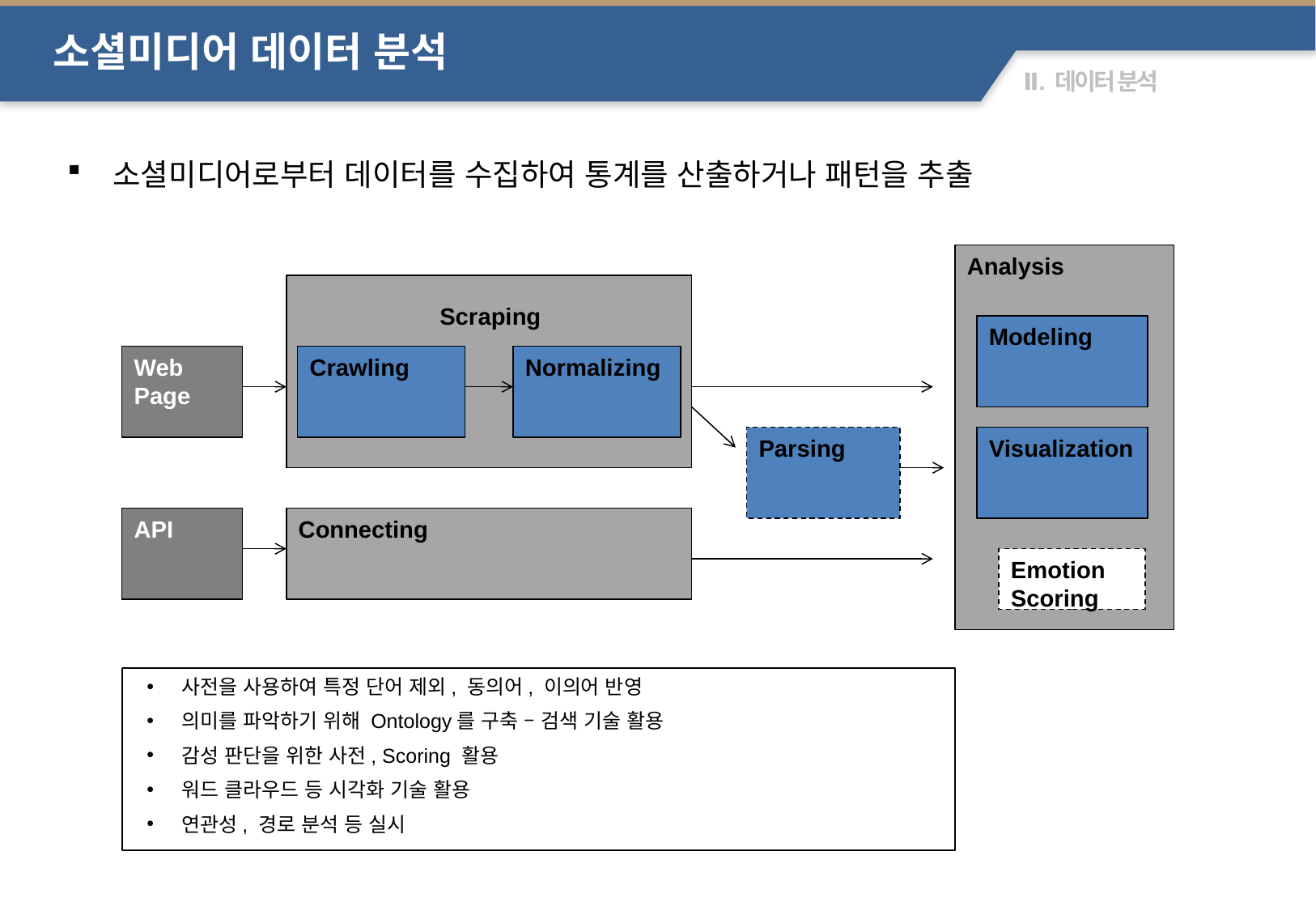

소셜미디어 데이터 분석
소셜미디어로부터 데이터를 수집하여 통계를 산출하거나 패턴을 추출
Analysis

Scraping
Modeling
Web Page
Crawling
Normalizing
Parsing
Visualization
API
Connecting
Emotion Scoring
사전을 사용하여 특정 단어 제외, 동의어, 이의어 반영
의미를 파악하기 위해 Ontology를 구축 – 검색 기술 활용
감성 판단을 위한 사전, Scoring 활용
워드 클라우드 등 시각화 기술 활용
연관성, 경로 분석 등 실시